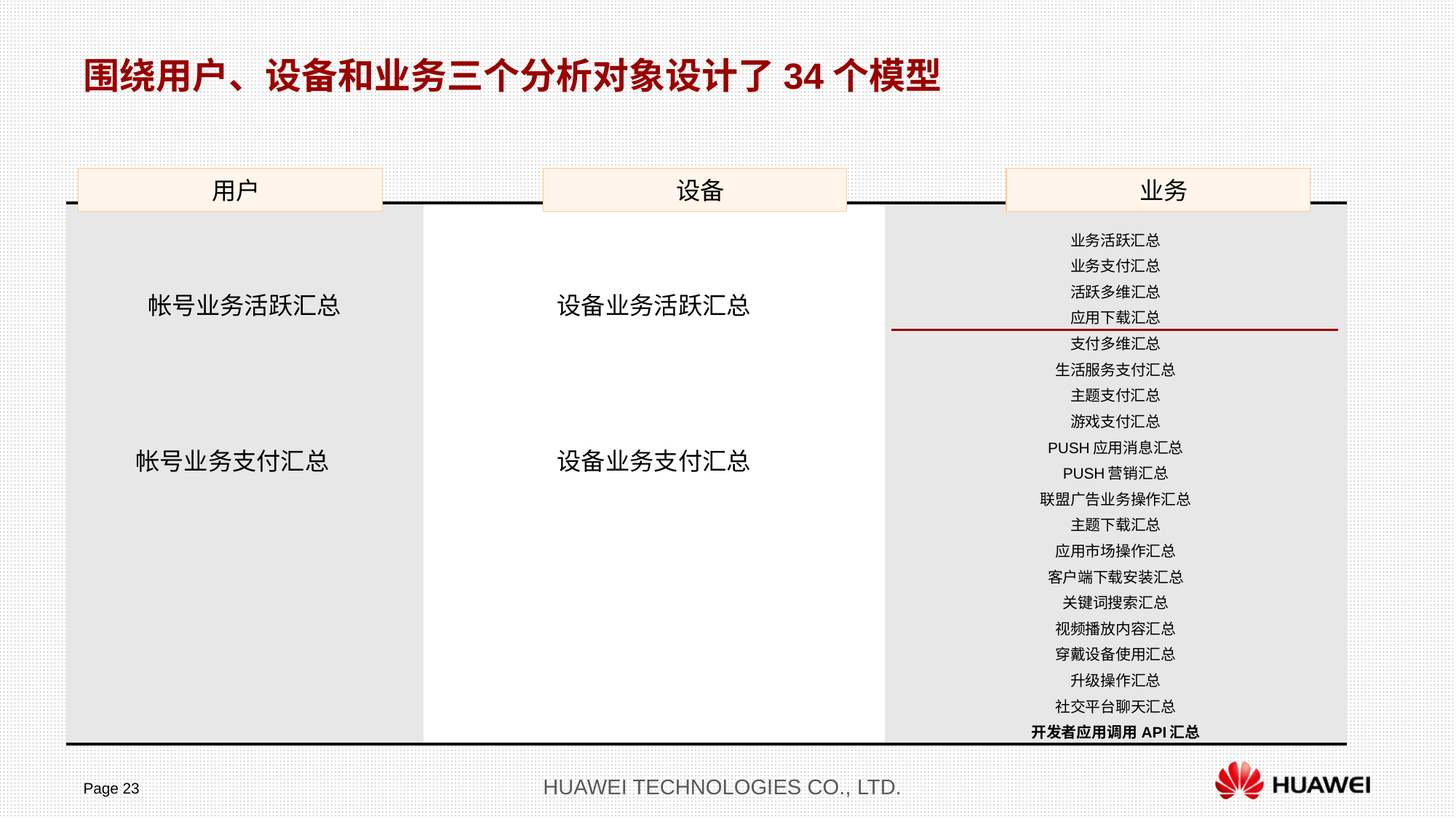

围绕用户、设备和业务三个分析对象设计了34个模型
用户
设备
业务
|  |  |  |
| --- | --- | --- |
| 帐号业务活跃汇总 | 设备业务活跃汇总 | 业务活跃汇总 |
|  |  | 业务支付汇总 |
|  |  | 活跃多维汇总 |
|  |  | 应用下载汇总 |
|  |  | 支付多维汇总 |
|  |  | 生活服务支付汇总 |
| 帐号业务支付汇总 | 设备业务支付汇总 | 主题支付汇总 |
|  |  | 游戏支付汇总 |
|  |  | PUSH应用消息汇总 |
|  |  | PUSH营销汇总 |
|  |  | 联盟广告业务操作汇总 |
|  |  | 主题下载汇总 |
|  |  | 应用市场操作汇总 |
|  |  | 客户端下载安装汇总 |
|  |  | 关键词搜索汇总 |
|  |  | 视频播放内容汇总 |
|  |  | 穿戴设备使用汇总 |
|  |  | 升级操作汇总 |
|  |  | 社交平台聊天汇总 |
|  |  | 开发者应用调用API汇总 |